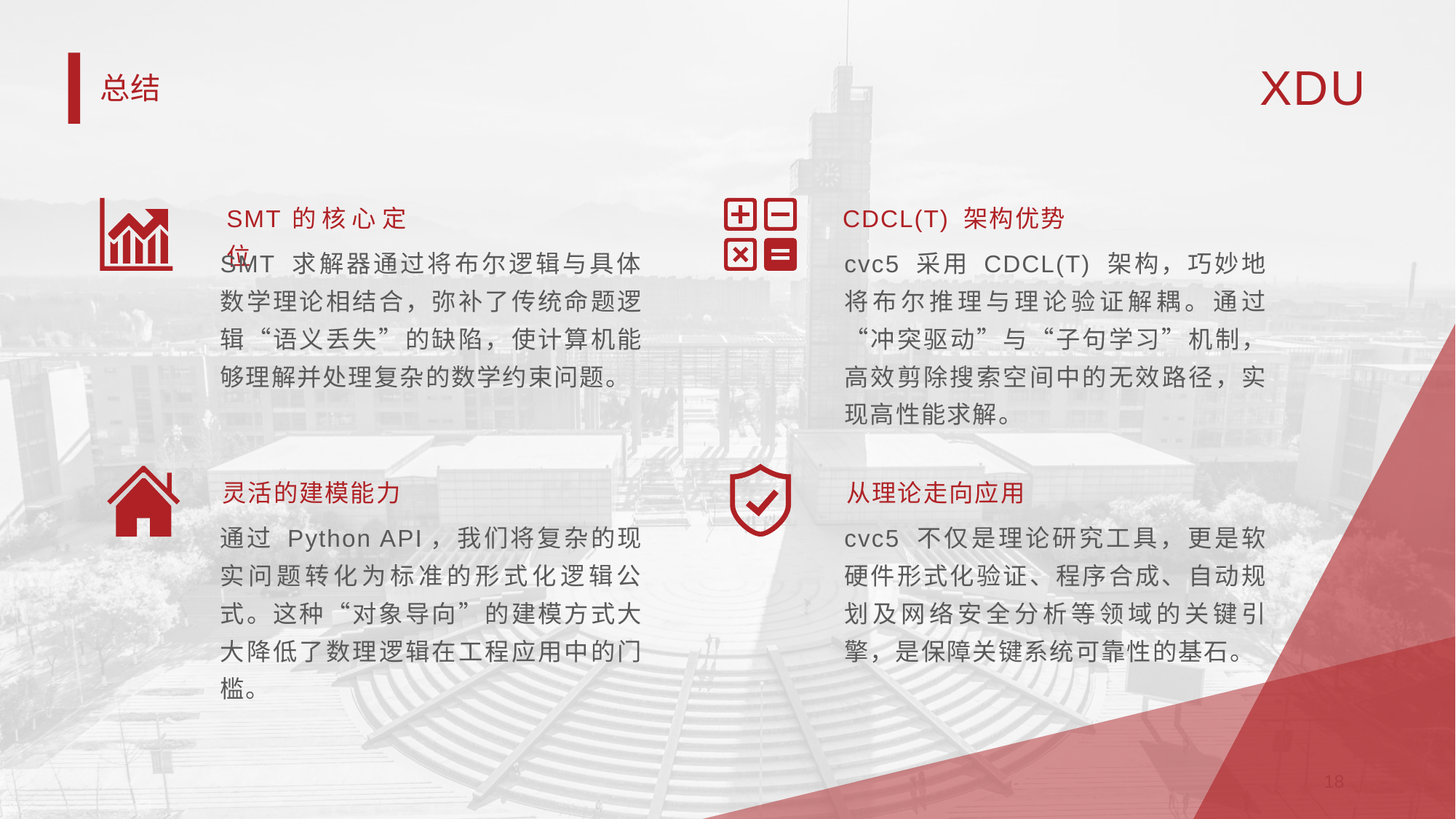

总结
SMT的核心定位
CDCL(T) 架构优势

SMT 求解器通过将布尔逻辑与具体数学理论相结合，弥补了传统命题逻辑“语义丢失”的缺陷，使计算机能够理解并处理复杂的数学约束问题。
cvc5 采用 CDCL(T) 架构，巧妙地将布尔推理与理论验证解耦。通过“冲突驱动”与“子句学习”机制，高效剪除搜索空间中的无效路径，实现高性能求解。

灵活的建模能力

从理论走向应用

通过 Python API，我们将复杂的现实问题转化为标准的形式化逻辑公式。这种“对象导向”的建模方式大大降低了数理逻辑在工程应用中的门槛。
cvc5 不仅是理论研究工具，更是软硬件形式化验证、程序合成、自动规划及网络安全分析等领域的关键引擎，是保障关键系统可靠性的基石。

18